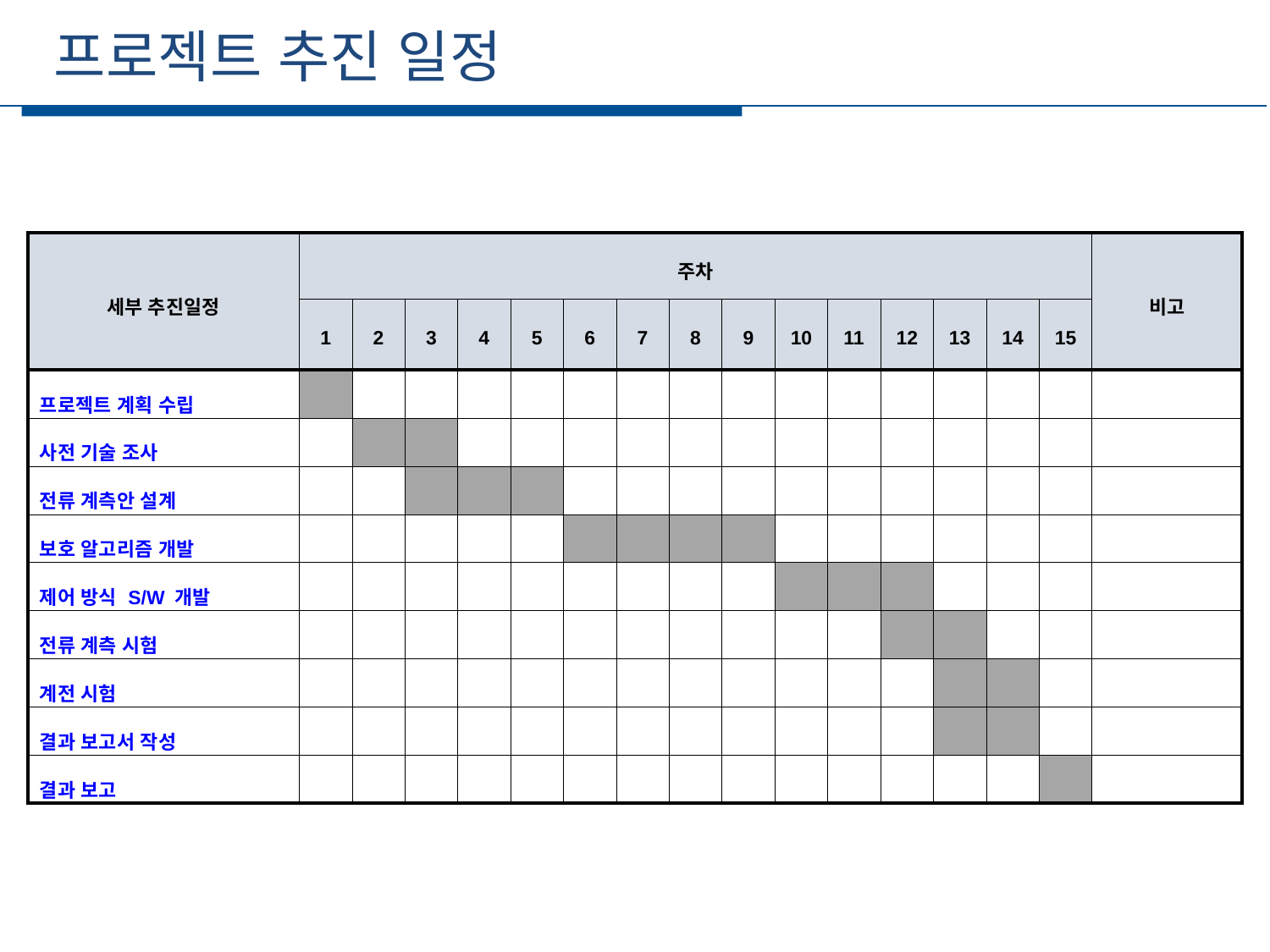

프로젝트 추진 일정
세부일정

| 세부 추진일정 | 주차 |  |  |  |  |  |  |  |  |  |  |  |  |  |  | 비고 |
| --- | --- | --- | --- | --- | --- | --- | --- | --- | --- | --- | --- | --- | --- | --- | --- | --- |
|  | 1 | 2 | 3 | 4 | 5 | 6 | 7 | 8 | 9 | 10 | 11 | 12 | 13 | 14 | 15 |  |
| 프로젝트 계획 수립 |  |  |  |  |  |  |  |  |  |  |  |  |  |  |  |  |
| 사전 기술 조사 |  |  |  |  |  |  |  |  |  |  |  |  |  |  |  |  |
| 전류 계측안 설계 |  |  |  |  |  |  |  |  |  |  |  |  |  |  |  |  |
| 보호 알고리즘 개발 |  |  |  |  |  |  |  |  |  |  |  |  |  |  |  |  |
| 제어 방식 S/W 개발 |  |  |  |  |  |  |  |  |  |  |  |  |  |  |  |  |
| 전류 계측 시험 |  |  |  |  |  |  |  |  |  |  |  |  |  |  |  |  |
| 계전 시험 |  |  |  |  |  |  |  |  |  |  |  |  |  |  |  |  |
| 결과 보고서 작성 |  |  |  |  |  |  |  |  |  |  |  |  |  |  |  |  |
| 결과 보고 |  |  |  |  |  |  |  |  |  |  |  |  |  |  |  |  |